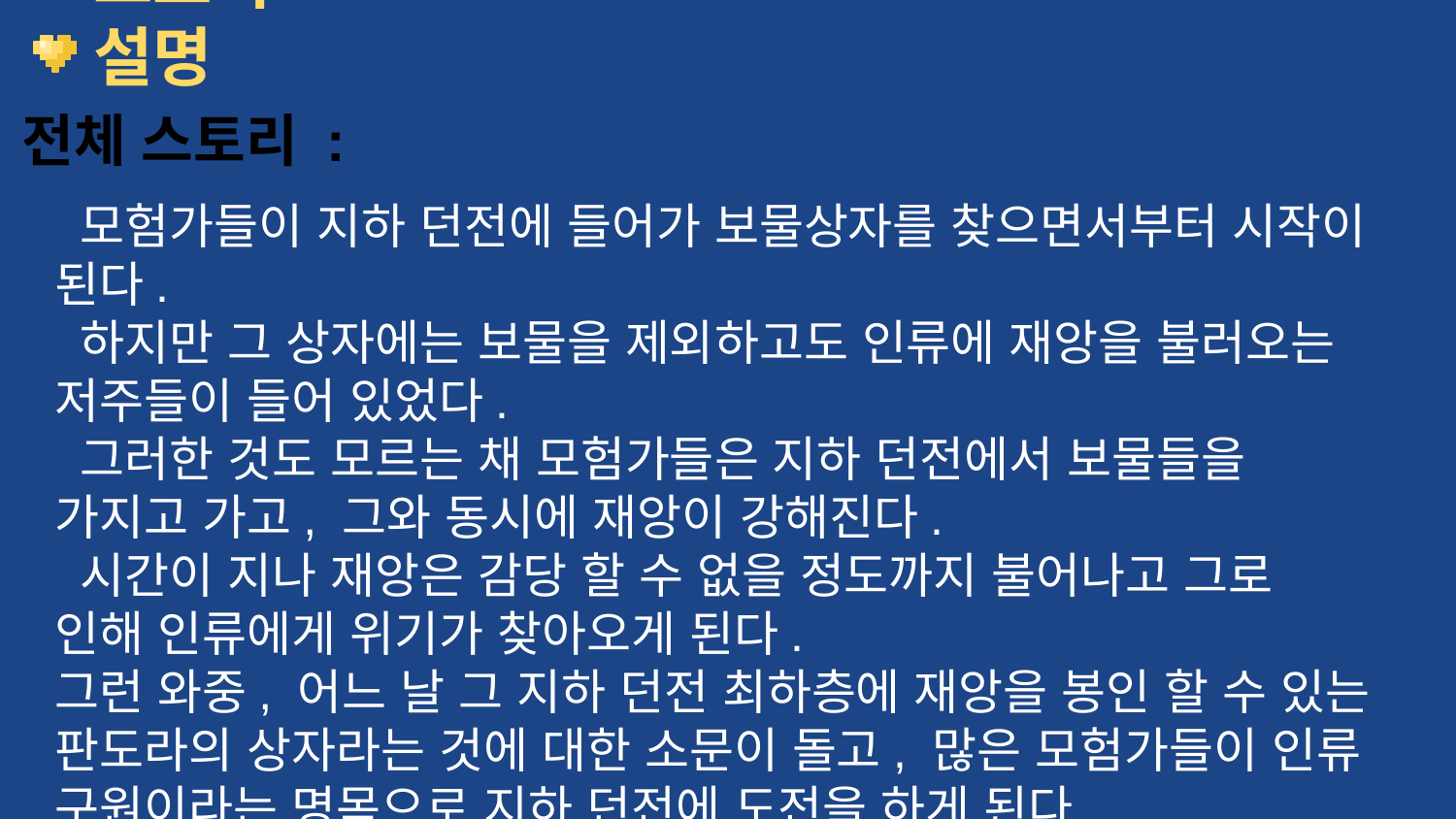

# 스토리 설명

전체 스토리 :
 모험가들이 지하 던전에 들어가 보물상자를 찾으면서부터 시작이 된다.
 하지만 그 상자에는 보물을 제외하고도 인류에 재앙을 불러오는 저주들이 들어 있었다.
 그러한 것도 모르는 채 모험가들은 지하 던전에서 보물들을 가지고 가고, 그와 동시에 재앙이 강해진다.
 시간이 지나 재앙은 감당 할 수 없을 정도까지 불어나고 그로 인해 인류에게 위기가 찾아오게 된다.
그런 와중, 어느 날 그 지하 던전 최하층에 재앙을 봉인 할 수 있는 판도라의 상자라는 것에 대한 소문이 돌고, 많은 모험가들이 인류 구원이라는 명목으로 지하 던전에 도전을 하게 된다.